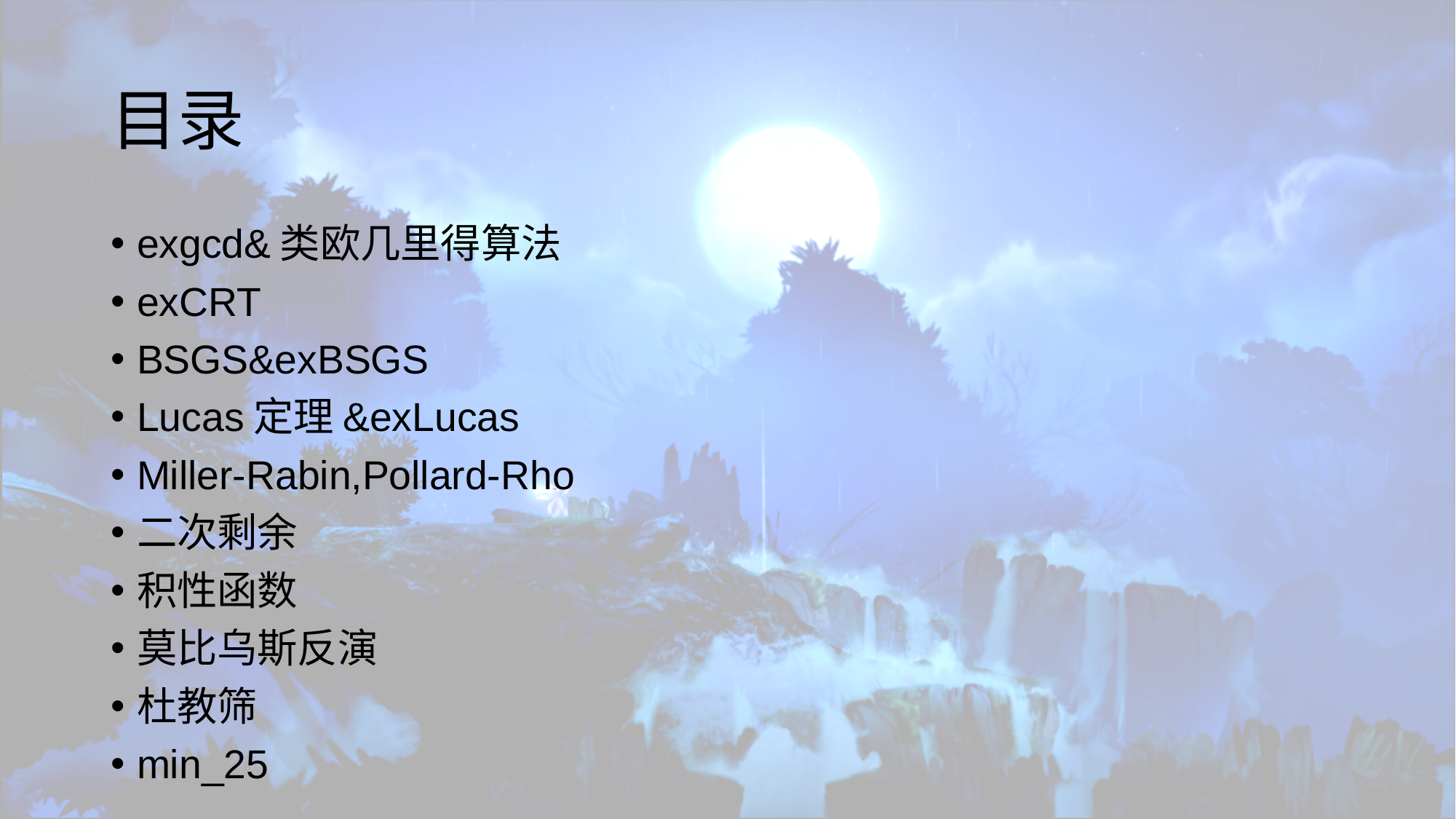

# 目录
exgcd&类欧几里得算法
exCRT
BSGS&exBSGS
Lucas定理&exLucas
Miller-Rabin,Pollard-Rho
二次剩余
积性函数
莫比乌斯反演
杜教筛
min_25